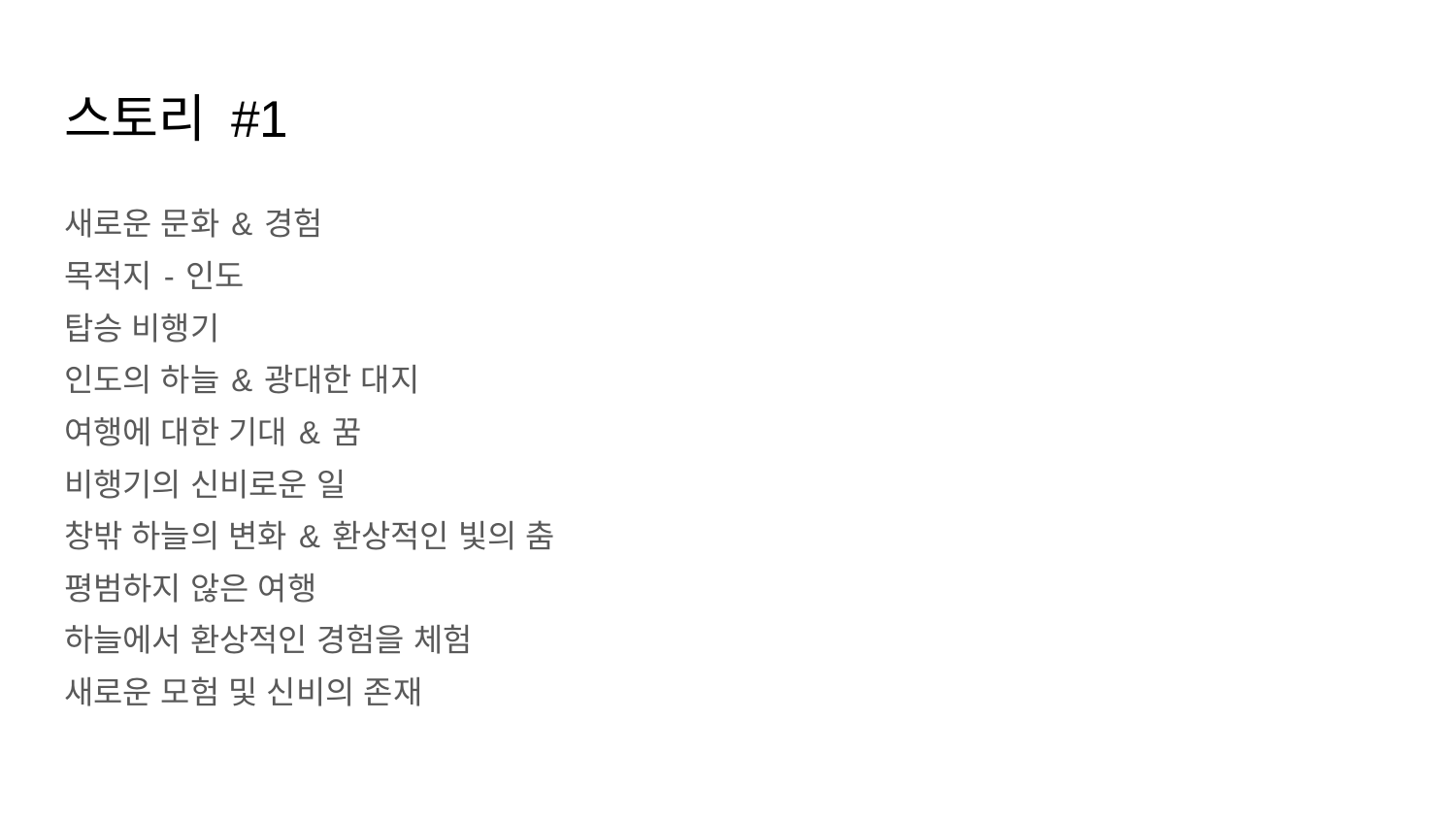

# 스토리 #1
새로운 문화 & 경험
목적지 - 인도
탑승 비행기
인도의 하늘 & 광대한 대지
여행에 대한 기대 & 꿈
비행기의 신비로운 일
창밖 하늘의 변화 & 환상적인 빛의 춤
평범하지 않은 여행
하늘에서 환상적인 경험을 체험
새로운 모험 및 신비의 존재